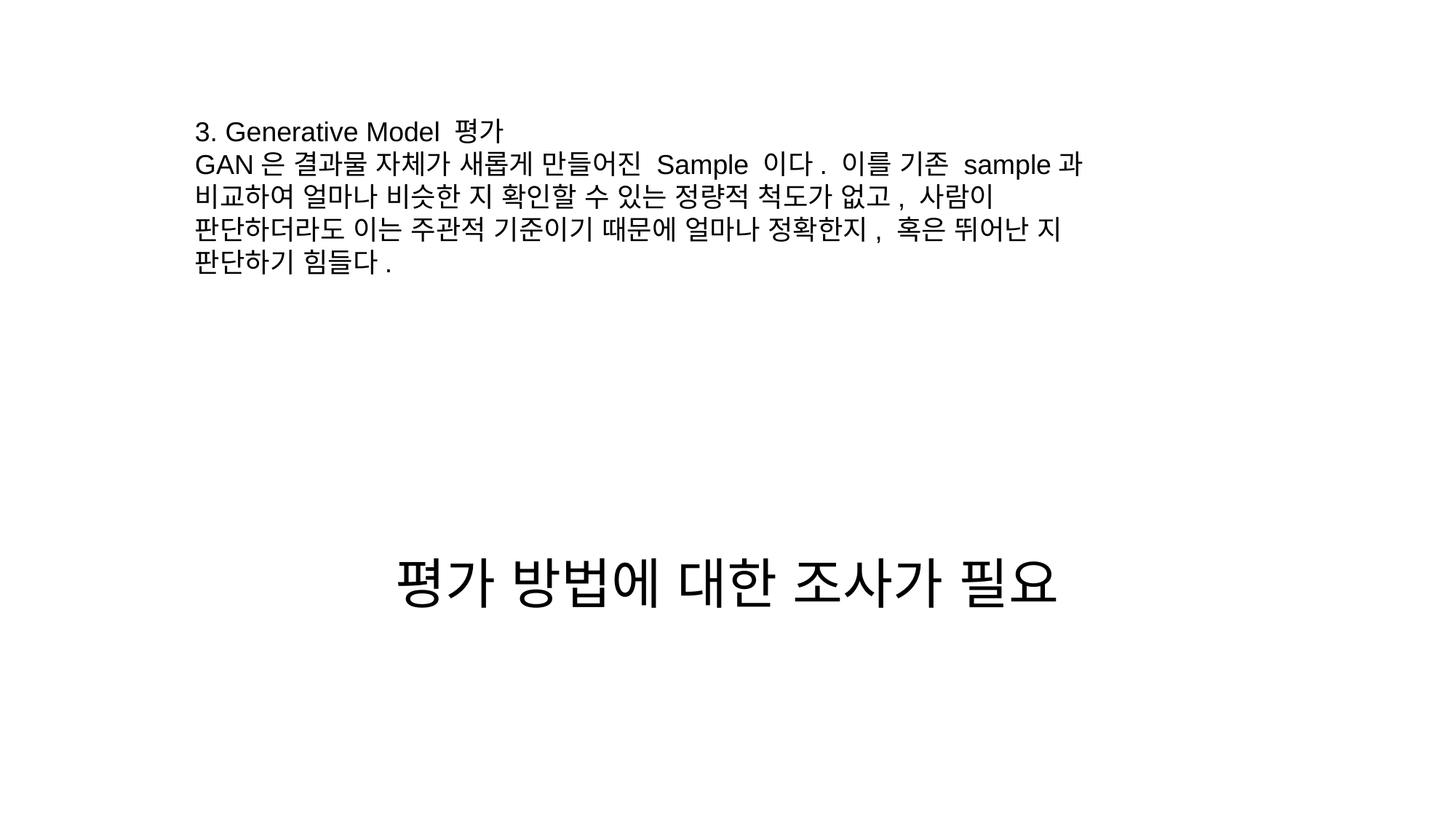

3. Generative Model 평가
GAN은 결과물 자체가 새롭게 만들어진 Sample 이다. 이를 기존 sample과 비교하여 얼마나 비슷한 지 확인할 수 있는 정량적 척도가 없고, 사람이 판단하더라도 이는 주관적 기준이기 때문에 얼마나 정확한지, 혹은 뛰어난 지 판단하기 힘들다.
평가 방법에 대한 조사가 필요